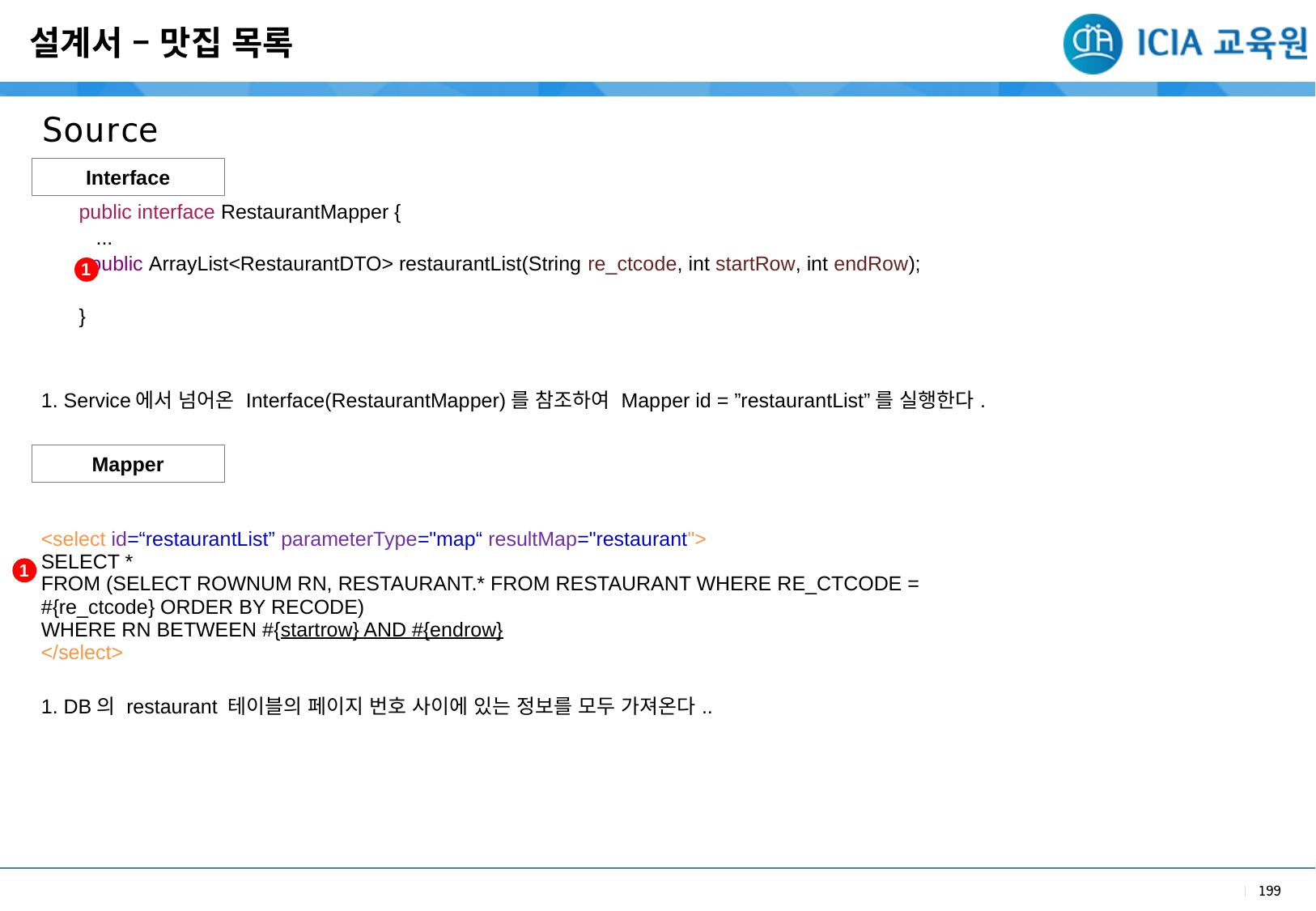

설계서 – 맛집 목록
Source
Interface
| public interface RestaurantMapper { ... public ArrayList<RestaurantDTO> restaurantList(String re\_ctcode, int startRow, int endRow); } |
| --- |
| 1. Service에서 넘어온 Interface(RestaurantMapper)를 참조하여 Mapper id = ”restaurantList”를 실행한다. |
1

Mapper
| <select id=“restaurantList” parameterType="map“ resultMap="restaurant"> SELECT \* FROM (SELECT ROWNUM RN, RESTAURANT.\* FROM RESTAURANT WHERE RE\_CTCODE = #{re\_ctcode} ORDER BY RECODE) WHERE RN BETWEEN #{startrow} AND #{endrow} </select> |
| --- |
| 1. DB의 restaurant 테이블의 페이지 번호 사이에 있는 정보를 모두 가져온다.. |
1